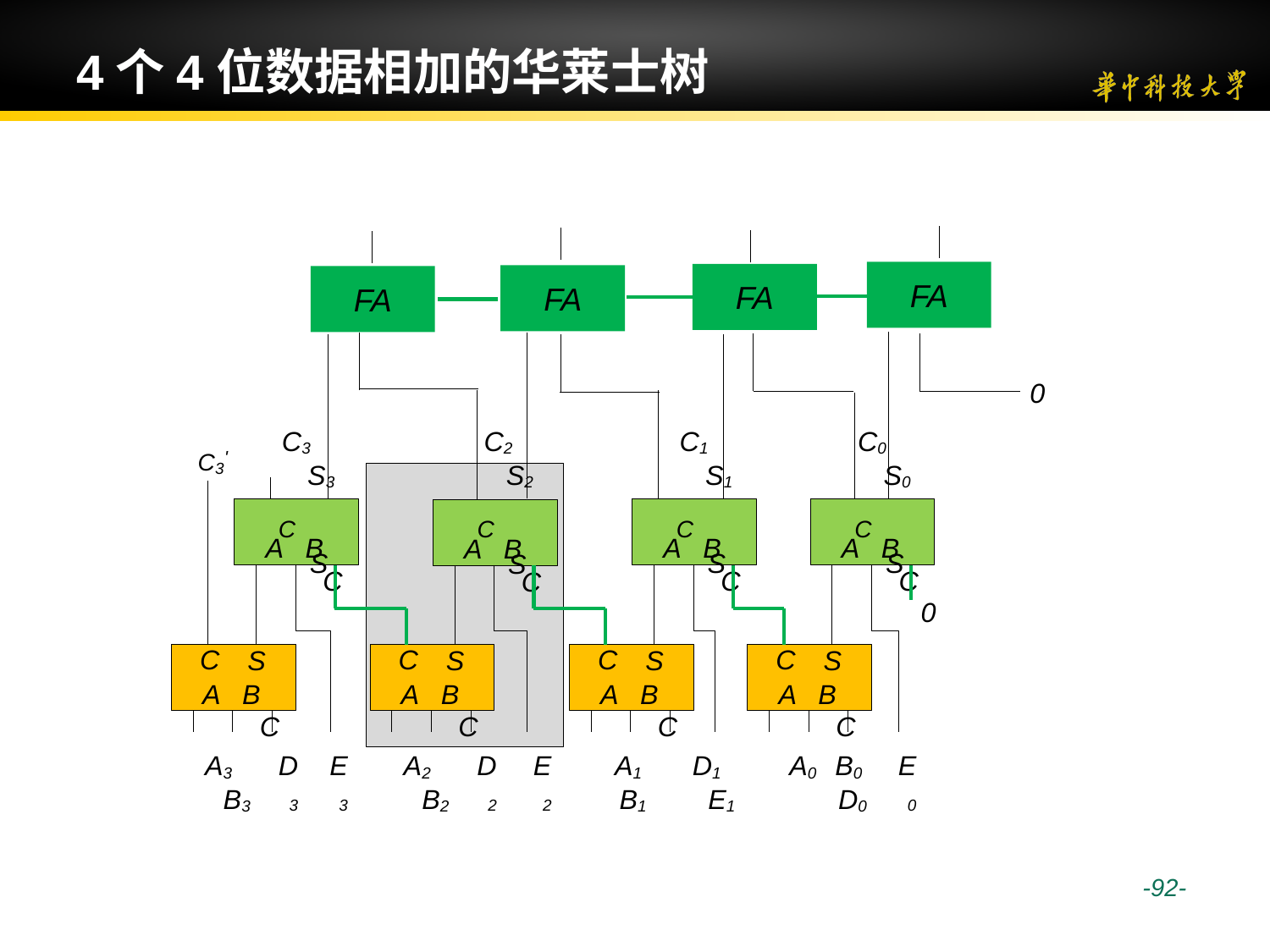

# 4个4位数据相加的华莱士树

FA
FA
FA
FA

0

C3'
C3	S3
C2	S2
C1	S1
C0	S0

C	S
C	S
C	S
C	S

A	B	C
A	B	C
A	B	C
A	B	C

0

C
C
C
C
S
S
S
S

A	B	C
A	B	C
A	B	C
A	B	C

A3	B3
D3
E3
A2	B2
D2
E2
A1  B1
D1	E1
A0	B0  D0
E0
 -92-